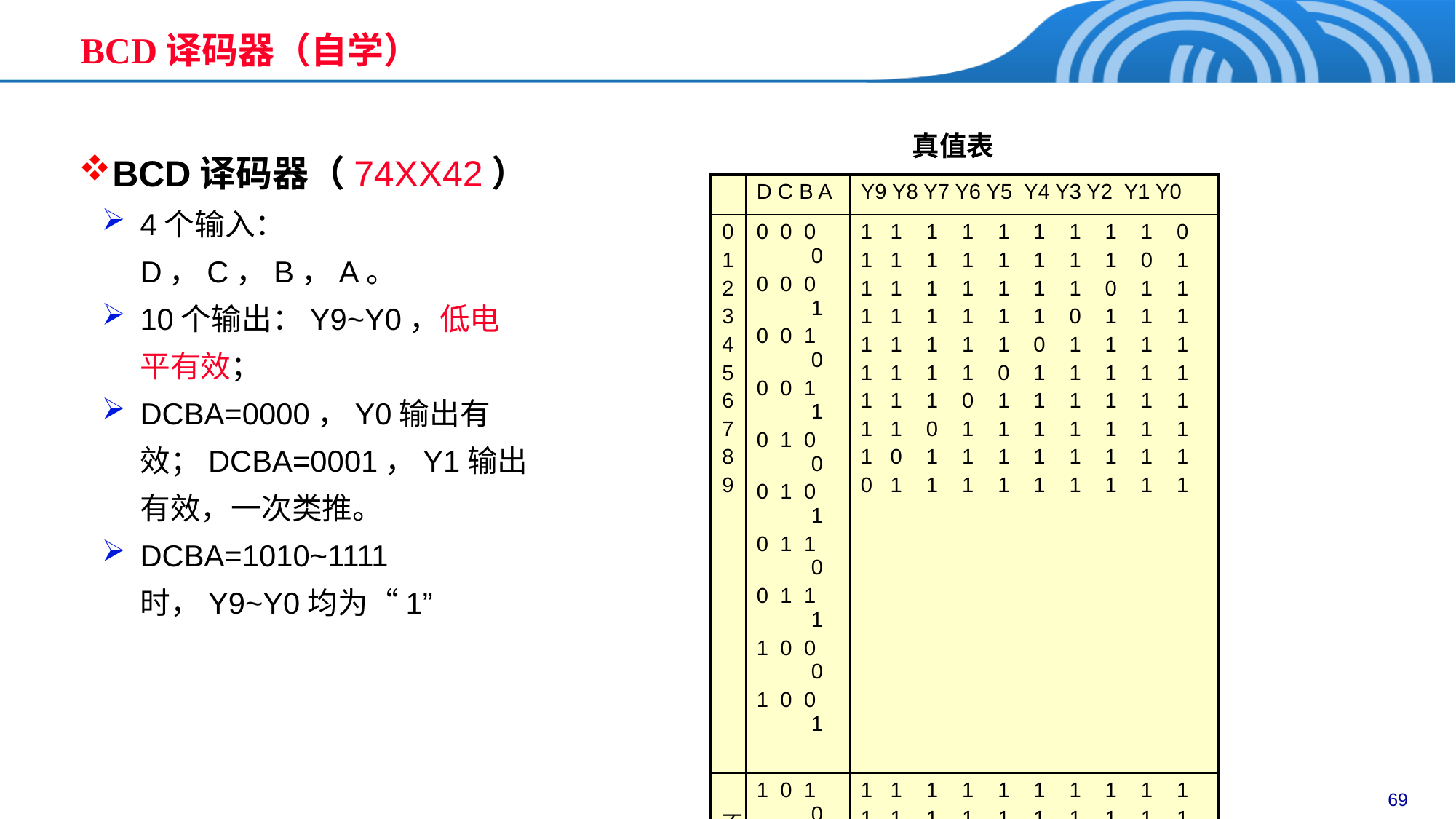

# BCD译码器（自学）
BCD译码器（74XX42）
4个输入：D，C，B，A。
10个输出：Y9~Y0，低电平有效；
DCBA=0000，Y0输出有效；DCBA=0001，Y1输出有效，一次类推。
DCBA=1010~1111时，Y9~Y0均为“1”
真值表
|  | D C B A | Y9 Y8 Y7 Y6 Y5 Y4 Y3 Y2 Y1 Y0 |
| --- | --- | --- |
| 0 1 2 3 4 5 6 7 8 9 | 0 0 0 0 0 0 0 1 0 0 1 0 0 0 1 1 0 1 0 0 0 1 0 1 0 1 1 0 0 1 1 1 1 0 0 0 1 0 0 1 | 1 1 1 1 1 1 1 1 1 0 1 1 1 1 1 1 1 1 0 1 1 1 1 1 1 1 1 0 1 1 1 1 1 1 1 1 0 1 1 1 1 1 1 1 1 0 1 1 1 1 1 1 1 1 0 1 1 1 1 1 1 1 1 0 1 1 1 1 1 1 1 1 0 1 1 1 1 1 1 1 1 0 1 1 1 1 1 1 1 1 0 1 1 1 1 1 1 1 1 1 |
| 不 用 | 1 0 1 0 1 0 1 1 1 1 0 0 1 1 0 1 1 1 1 0 1 1 1 1 | 1 1 1 1 1 1 1 1 1 1 1 1 1 1 1 1 1 1 1 1 1 1 1 1 1 1 1 1 1 1 1 1 1 1 1 1 1 1 1 1 1 1 1 1 1 1 1 1 1 1 1 1 1 1 1 1 1 1 1 1 |